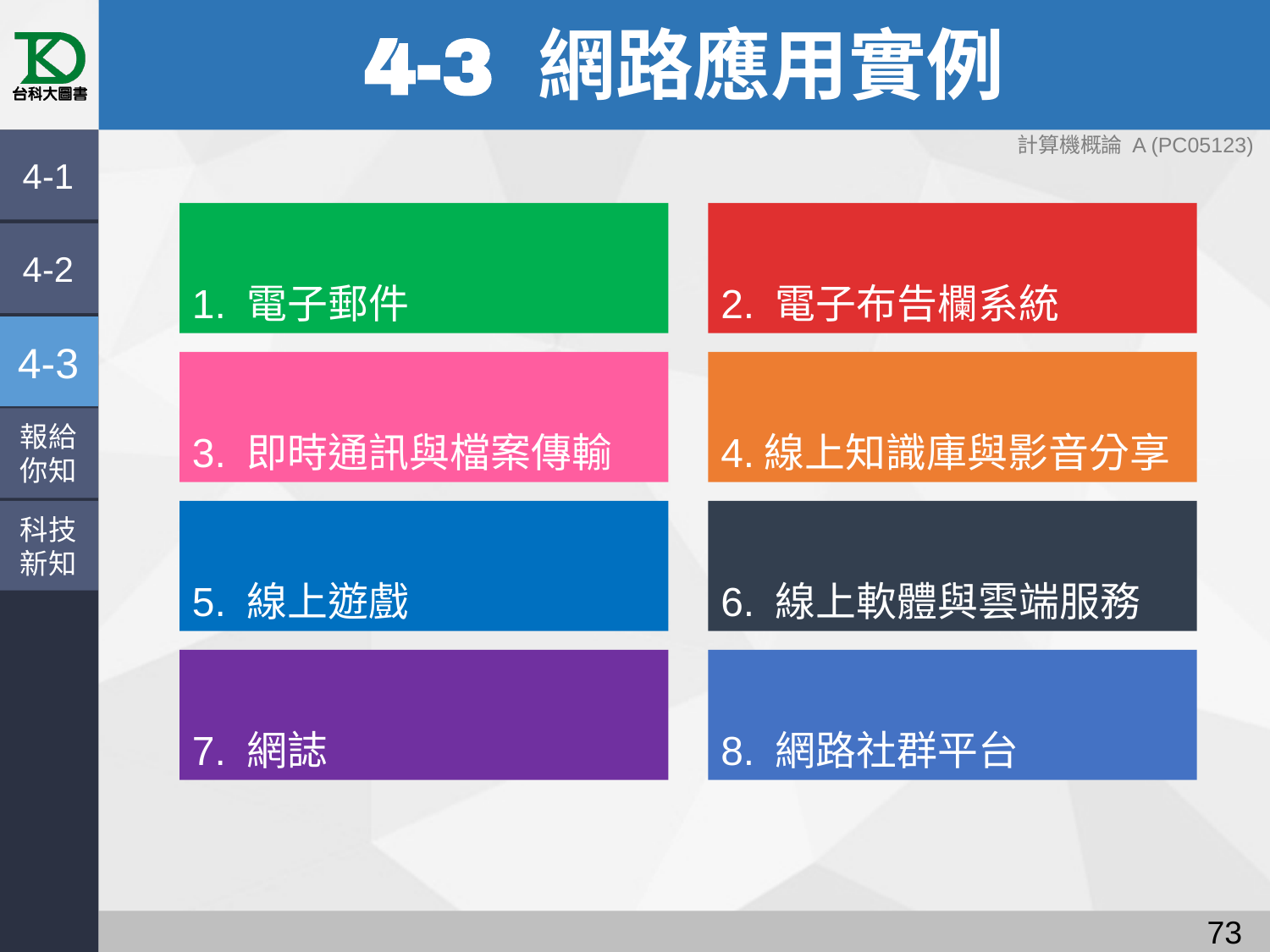

# 4-3 網路應用實例
4-1
1. 電子郵件
2. 電子布告欄系統
4-2
4-3
3. 即時通訊與檔案傳輸
4.線上知識庫與影音分享
報給
你知
科技
新知
5. 線上遊戲
6. 線上軟體與雲端服務
7. 網誌
8. 網路社群平台
73